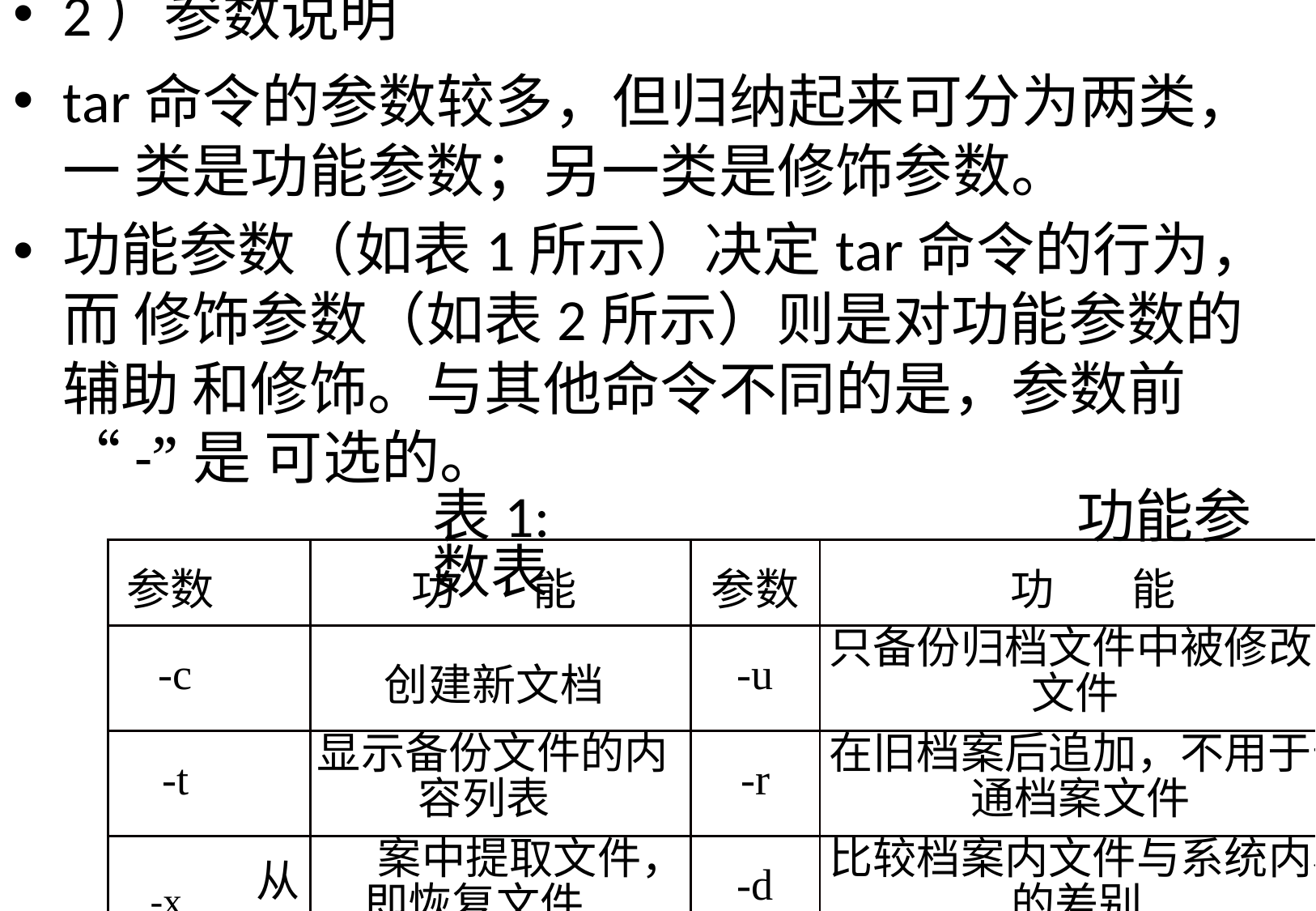

2）参数说明
tar命令的参数较多，但归纳起来可分为两类，一 类是功能参数；另一类是修饰参数。
功能参数（如表1所示）决定tar命令的行为，而 修饰参数（如表2所示）则是对功能参数的辅助 和修饰。与其他命令不同的是，参数前“-”是 可选的。
表1:	功能参数表
| 参数 | 功 能 | 参数 | 功 能 |
| --- | --- | --- | --- |
| -c | 创建新文档 | -u | 只备份归档文件中被修改的 文件 |
| -t | 显示备份文件的内 容列表 | -r | 在旧档案后追加，不用于普 通档案文件 |
| -x 从档 | 案中提取文件， 即恢复文件 | -d | 比较档案内文件与系统内容 的差别 |